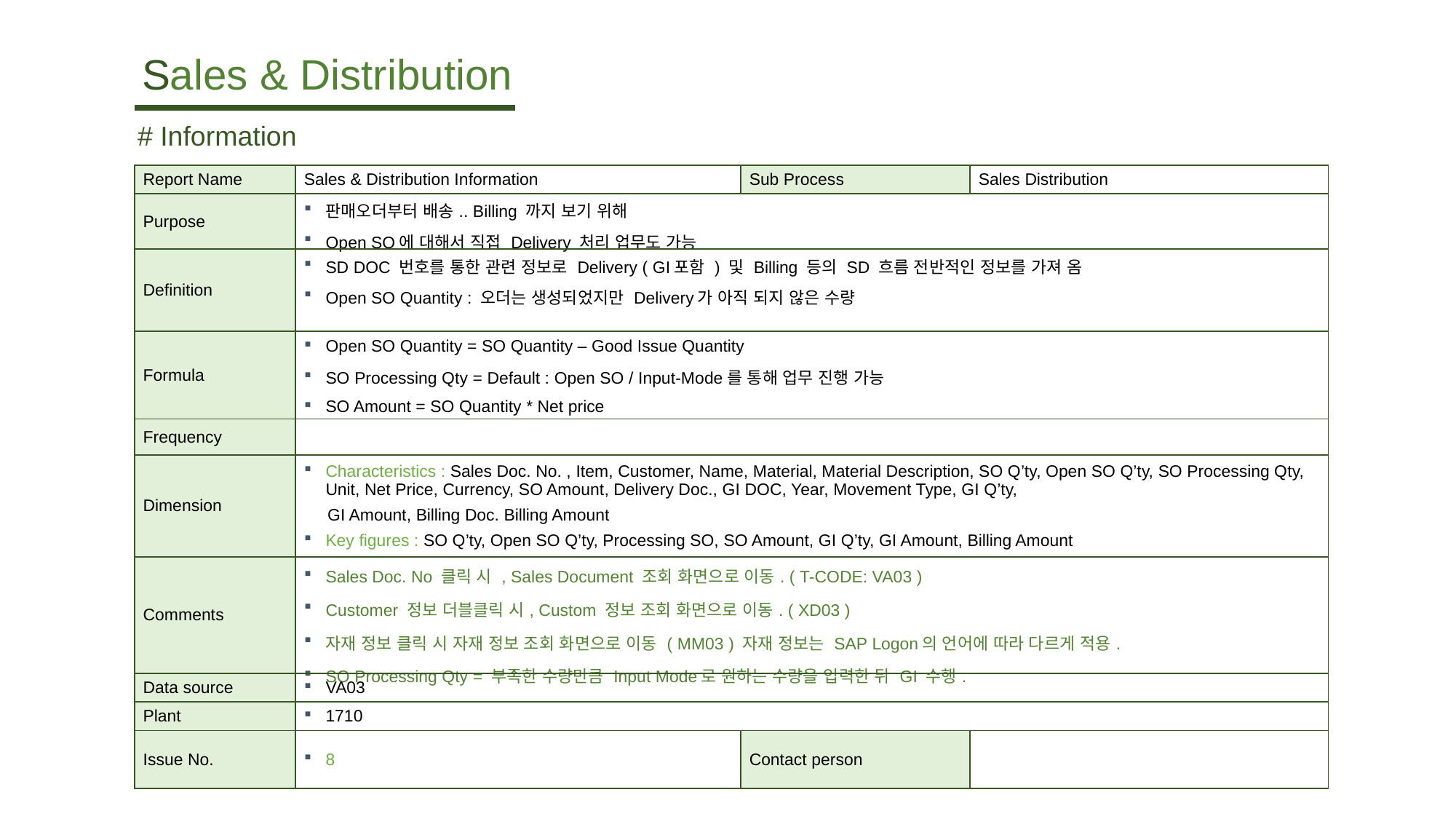

Sales & Distribution
# Information
| Report Name | Sales & Distribution Information | Sub Process | Sales Distribution |
| --- | --- | --- | --- |
| Purpose | 판매오더부터 배송.. Billing 까지 보기 위해 Open SO에 대해서 직접 Delivery 처리 업무도 가능 |  |  |
| Definition | SD DOC 번호를 통한 관련 정보로 Delivery ( GI포함 ) 및 Billing 등의 SD 흐름 전반적인 정보를 가져 옴 Open SO Quantity : 오더는 생성되었지만 Delivery가 아직 되지 않은 수량 |  |  |
| Formula | Open SO Quantity = SO Quantity – Good Issue Quantity SO Processing Qty = Default : Open SO / Input-Mode를 통해 업무 진행 가능 SO Amount = SO Quantity \* Net price |  |  |
| Frequency |  |  |  |
| Dimension | Characteristics : Sales Doc. No. , Item, Customer, Name, Material, Material Description, SO Q’ty, Open SO Q’ty, SO Processing Qty, Unit, Net Price, Currency, SO Amount, Delivery Doc., GI DOC, Year, Movement Type, GI Q’ty, GI Amount, Billing Doc. Billing Amount Key figures : SO Q’ty, Open SO Q’ty, Processing SO, SO Amount, GI Q’ty, GI Amount, Billing Amount |  |  |
| Comments | Sales Doc. No 클릭 시 , Sales Document 조회 화면으로 이동. ( T-CODE: VA03 ) Customer 정보 더블클릭 시, Custom 정보 조회 화면으로 이동. ( XD03 ) 자재 정보 클릭 시 자재 정보 조회 화면으로 이동 ( MM03 ) 자재 정보는 SAP Logon의 언어에 따라 다르게 적용. SO Processing Qty = 부족한 수량만큼 Input Mode로 원하는 수량을 입력한 뒤 GI 수행. |  |  |
| Data source | VA03 |  |  |
| Plant | 1710 |  |  |
| Issue No. | 8 | Contact person |  |